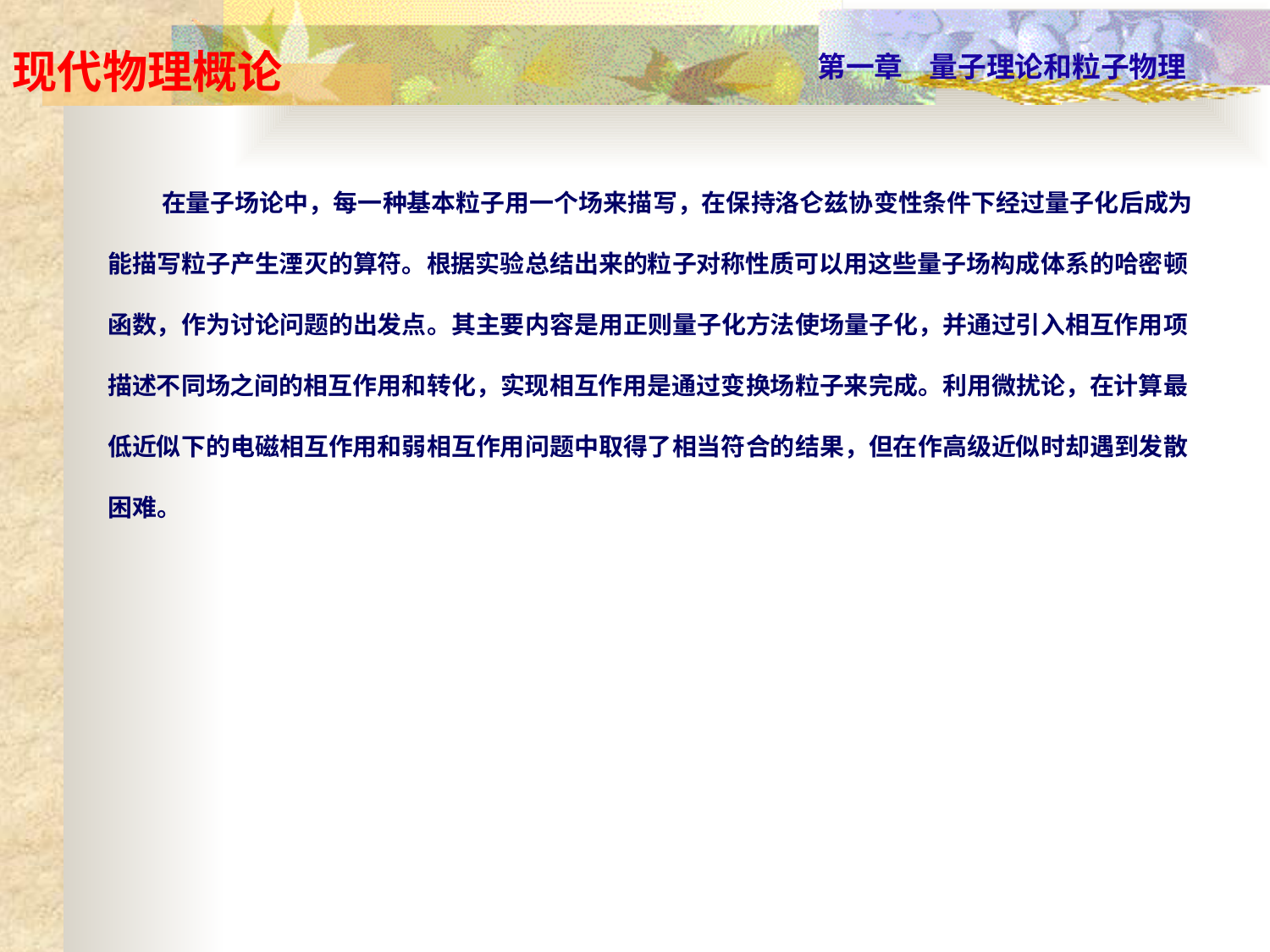

在量子场论中，每一种基本粒子用一个场来描写，在保持洛仑兹协变性条件下经过量子化后成为能描写粒子产生湮灭的算符。根据实验总结出来的粒子对称性质可以用这些量子场构成体系的哈密顿函数，作为讨论问题的出发点。其主要内容是用正则量子化方法使场量子化，并通过引入相互作用项描述不同场之间的相互作用和转化，实现相互作用是通过变换场粒子来完成。利用微扰论，在计算最低近似下的电磁相互作用和弱相互作用问题中取得了相当符合的结果，但在作高级近似时却遇到发散困难。